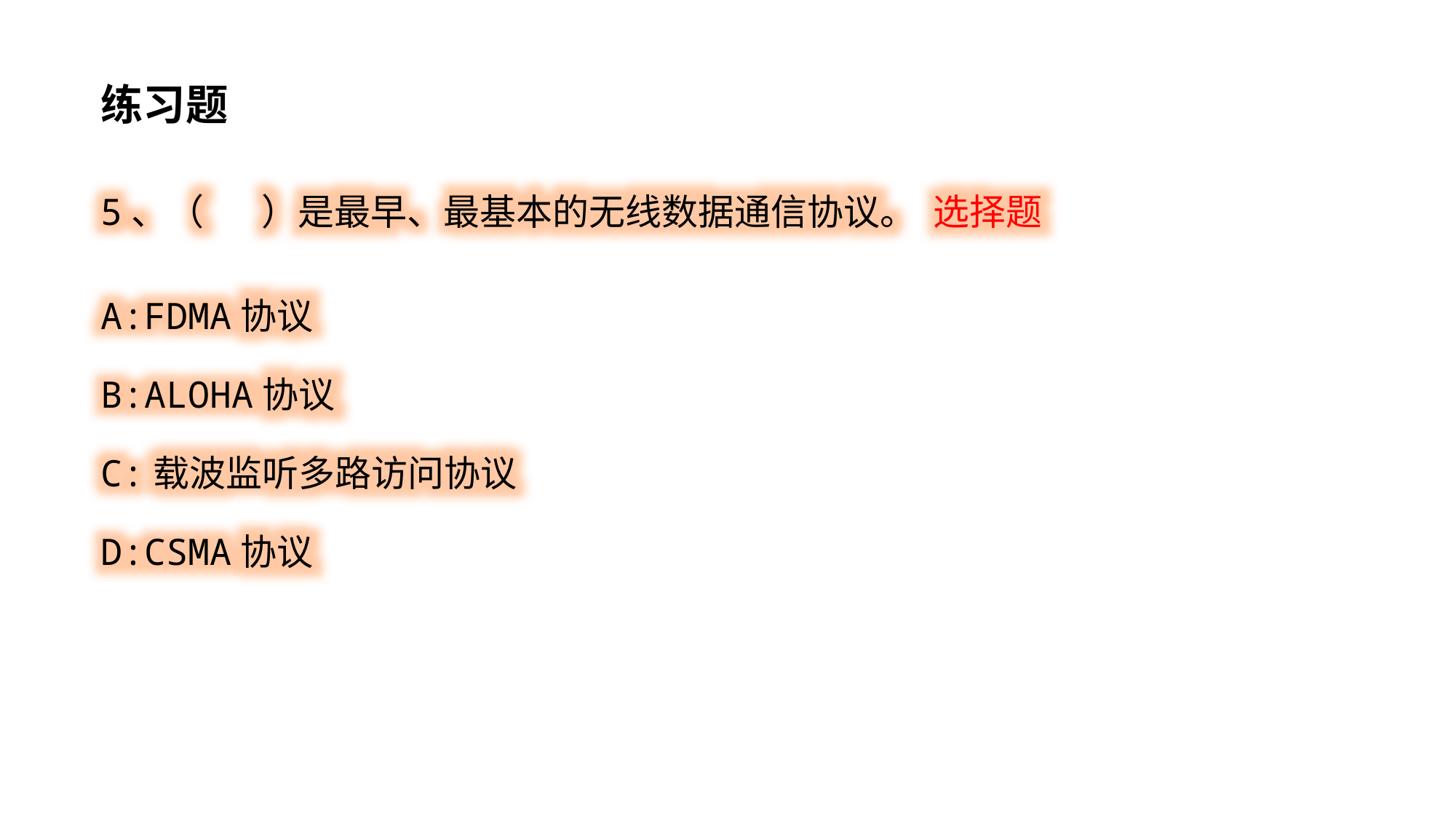

练习题
5、（       ）是最早、最基本的无线数据通信协议。  选择题

A:FDMA协议

B:ALOHA协议

C:载波监听多路访问协议

D:CSMA协议